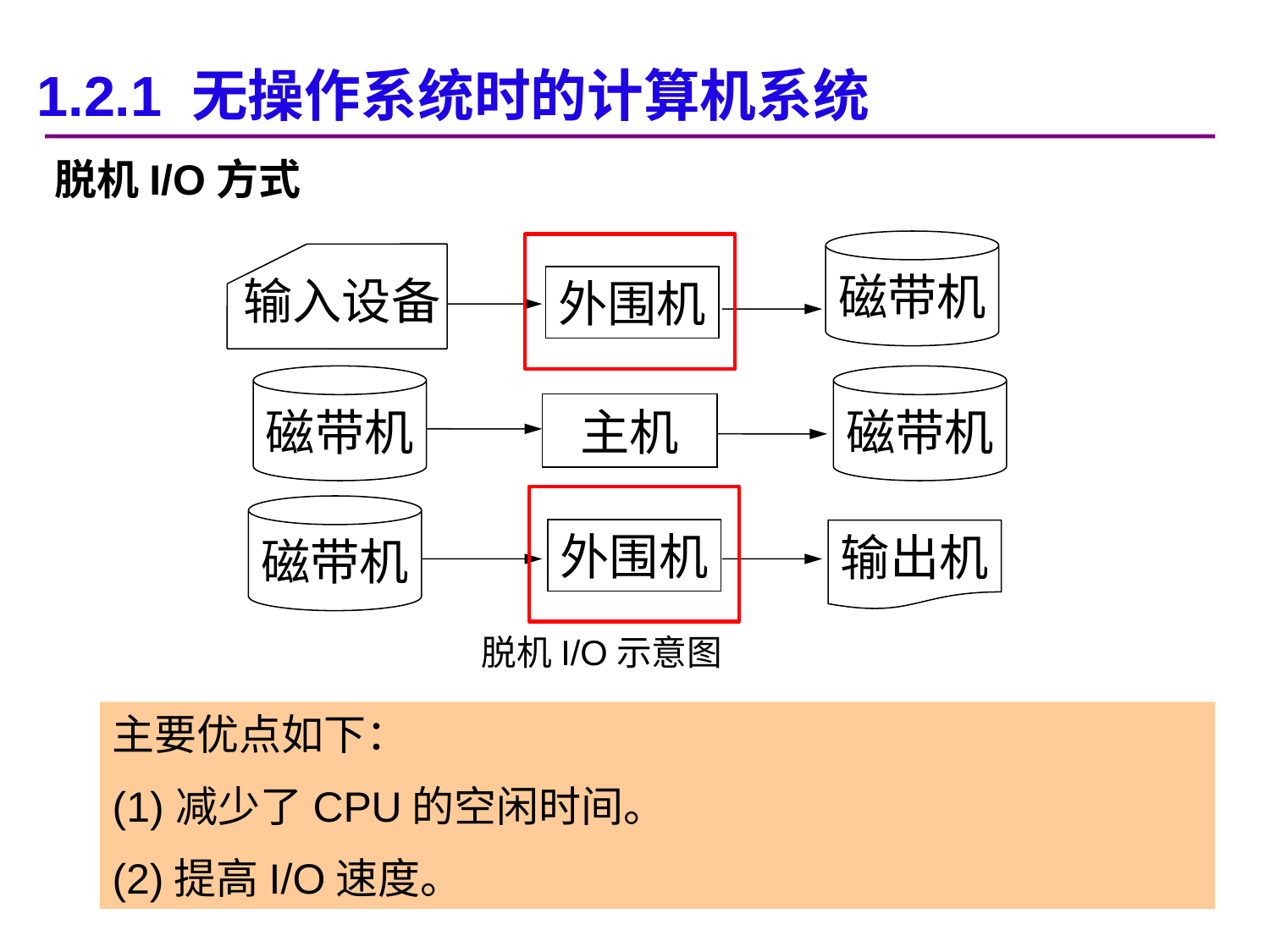

1.2.1 无操作系统时的计算机系统

脱机I/O方式
磁带机

输入设备

外围机

磁带机
磁带机
主机

磁带机
外围机
输出机

脱机I/O示意图

主要优点如下：
减少了CPU的空闲时间。
(2)提高I/O速度。